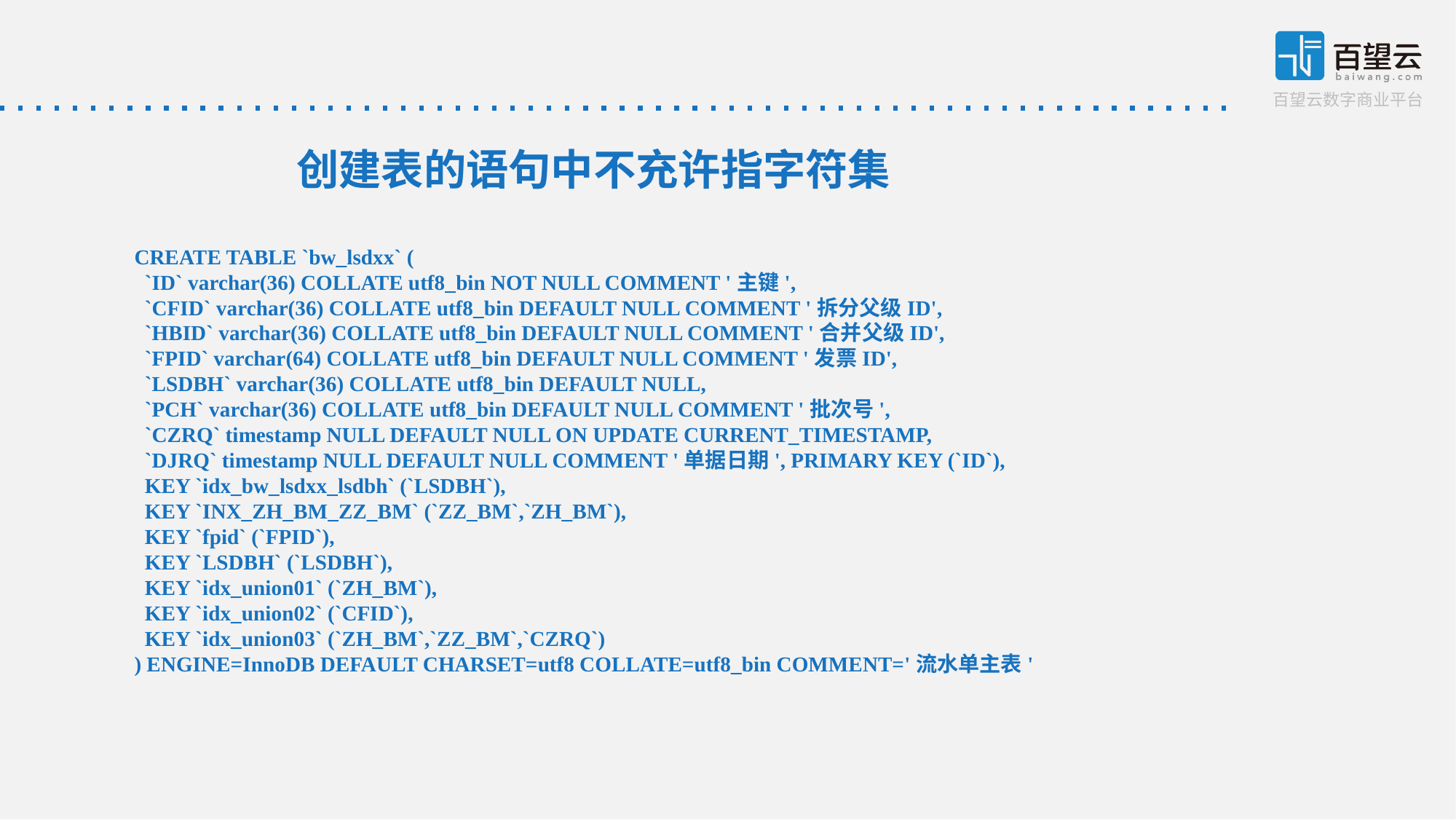

创建表的语句中不充许指字符集
CREATE TABLE `bw_lsdxx` (
  `ID` varchar(36) COLLATE utf8_bin NOT NULL COMMENT '主键',
  `CFID` varchar(36) COLLATE utf8_bin DEFAULT NULL COMMENT '拆分父级ID',
  `HBID` varchar(36) COLLATE utf8_bin DEFAULT NULL COMMENT '合并父级ID',
  `FPID` varchar(64) COLLATE utf8_bin DEFAULT NULL COMMENT '发票ID',
  `LSDBH` varchar(36) COLLATE utf8_bin DEFAULT NULL,
  `PCH` varchar(36) COLLATE utf8_bin DEFAULT NULL COMMENT '批次号',
  `CZRQ` timestamp NULL DEFAULT NULL ON UPDATE CURRENT_TIMESTAMP,
  `DJRQ` timestamp NULL DEFAULT NULL COMMENT '单据日期', PRIMARY KEY (`ID`),
  KEY `idx_bw_lsdxx_lsdbh` (`LSDBH`),
  KEY `INX_ZH_BM_ZZ_BM` (`ZZ_BM`,`ZH_BM`),
  KEY `fpid` (`FPID`),
  KEY `LSDBH` (`LSDBH`),
  KEY `idx_union01` (`ZH_BM`),
  KEY `idx_union02` (`CFID`),
  KEY `idx_union03` (`ZH_BM`,`ZZ_BM`,`CZRQ`)
) ENGINE=InnoDB DEFAULT CHARSET=utf8 COLLATE=utf8_bin COMMENT='流水单主表'